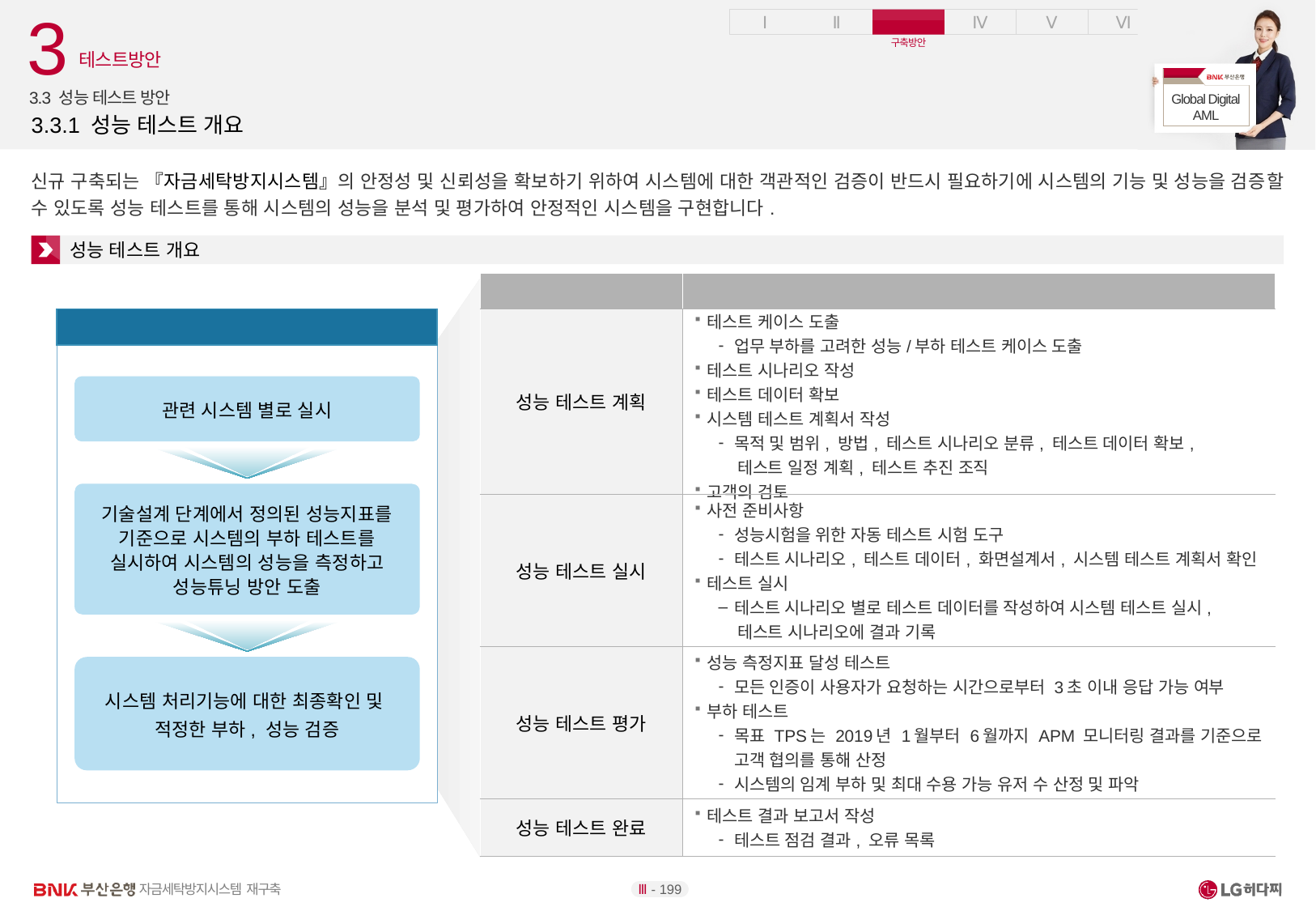

3
 테스트방안
3.3 성능 테스트 방안
# 3.3.1 성능 테스트 개요
신규 구축되는 『자금세탁방지시스템』의 안정성 및 신뢰성을 확보하기 위하여 시스템에 대한 객관적인 검증이 반드시 필요하기에 시스템의 기능 및 성능을 검증할 수 있도록 성능 테스트를 통해 시스템의 성능을 분석 및 평가하여 안정적인 시스템을 구현합니다.
성능 테스트 개요

| 수행 절차 | 수행 내역 |
| --- | --- |
| 성능 테스트 계획 | 테스트 케이스 도출 업무 부하를 고려한 성능/부하 테스트 케이스 도출 테스트 시나리오 작성 테스트 데이터 확보 시스템 테스트 계획서 작성 목적 및 범위, 방법, 테스트 시나리오 분류, 테스트 데이터 확보, 테스트 일정 계획, 테스트 추진 조직 고객의 검토 |
| 성능 테스트 실시 | 사전 준비사항 성능시험을 위한 자동 테스트 시험 도구 테스트 시나리오, 테스트 데이터, 화면설계서, 시스템 테스트 계획서 확인 테스트 실시 테스트 시나리오 별로 테스트 데이터를 작성하여 시스템 테스트 실시, 테스트 시나리오에 결과 기록 |
| 성능 테스트 평가 | 성능 측정지표 달성 테스트 모든 인증이 사용자가 요청하는 시간으로부터 3초 이내 응답 가능 여부 부하 테스트 목표 TPS는 2019년 1월부터 6월까지 APM 모니터링 결과를 기준으로 고객 협의를 통해 산정 시스템의 임계 부하 및 최대 수용 가능 유저 수 산정 및 파악 |
| 성능 테스트 완료 | 테스트 결과 보고서 작성 테스트 점검 결과, 오류 목록 |

테스트 방법
테스트 방법

관련 시스템 별로 실시

기술설계 단계에서 정의된 성능지표를 기준으로 시스템의 부하 테스트를 실시하여 시스템의 성능을 측정하고 성능튜닝 방안 도출

시스템 처리기능에 대한 최종확인 및
적정한 부하, 성능 검증
Ⅲ - 199